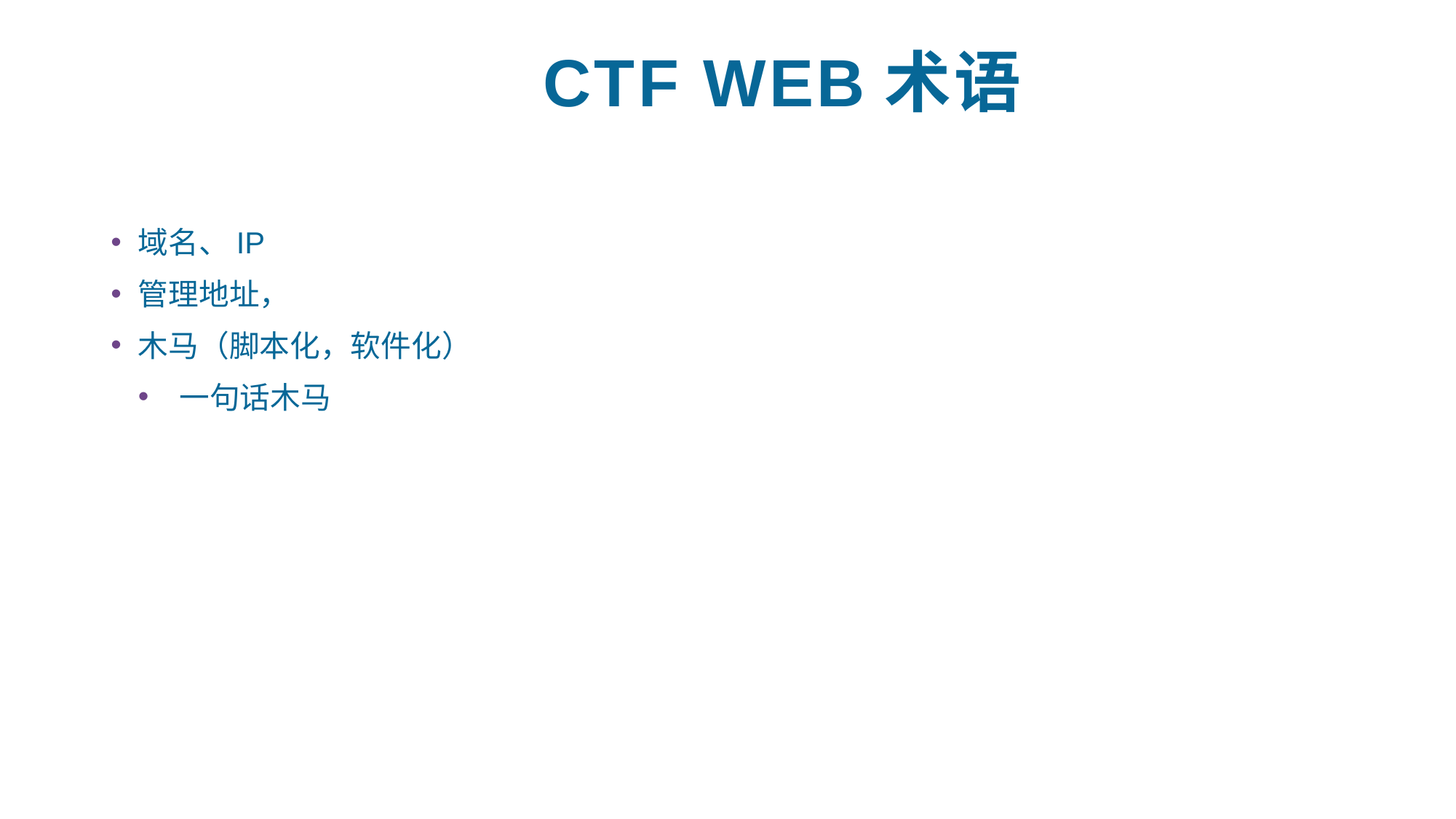

# CTF WEB术语

域名、IP
管理地址，
木马（脚本化，软件化）
 一句话木马